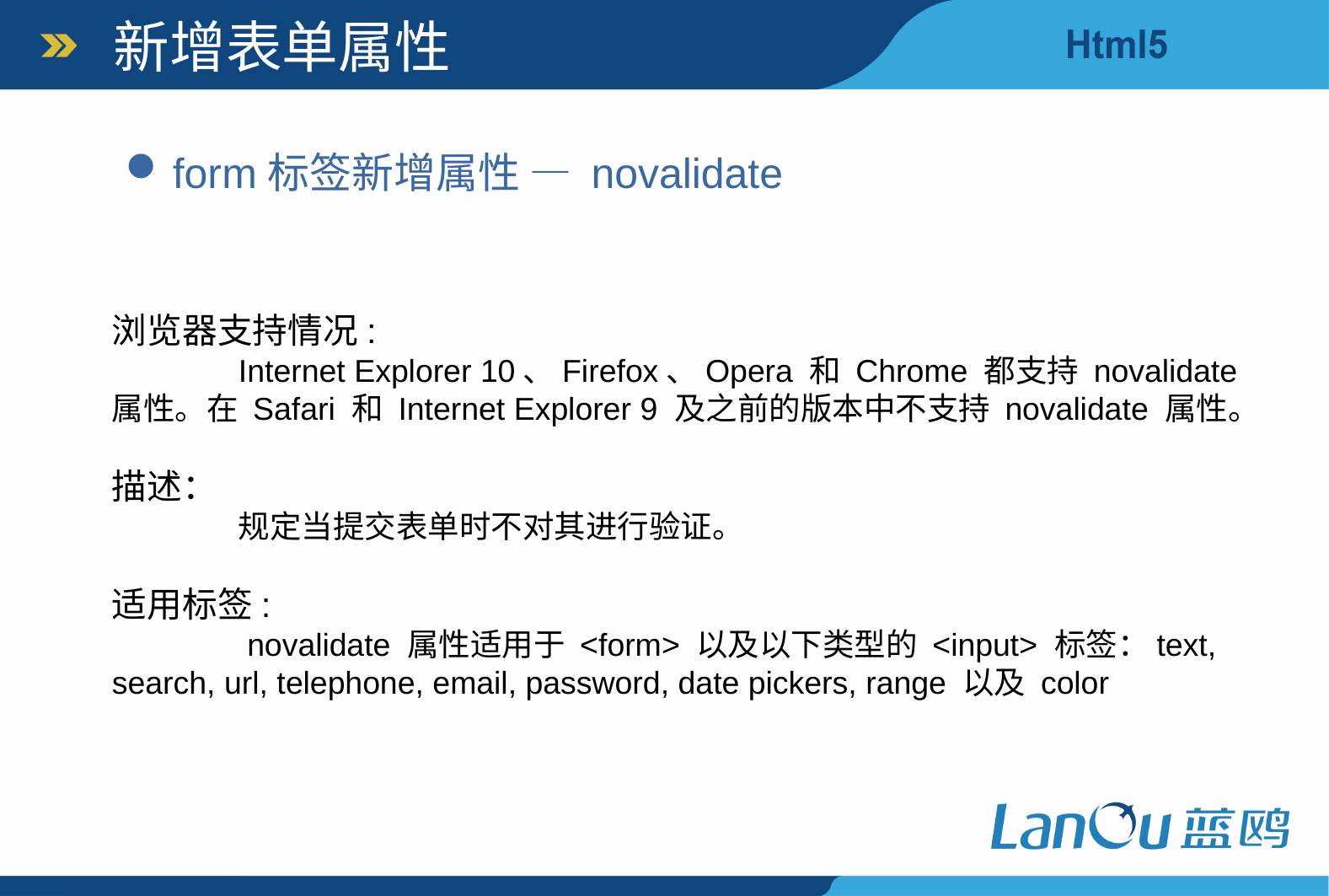

新增表单属性
form标签新增属性 — novalidate

浏览器支持情况:
	Internet Explorer 10、Firefox、Opera 和 Chrome 都支持 novalidate 属性。在 Safari 和 Internet Explorer 9 及之前的版本中不支持 novalidate 属性。

描述：
	规定当提交表单时不对其进行验证。

适用标签:
	 novalidate 属性适用于 <form> 以及以下类型的 <input> 标签：text, search, url, telephone, email, password, date pickers, range 以及 color